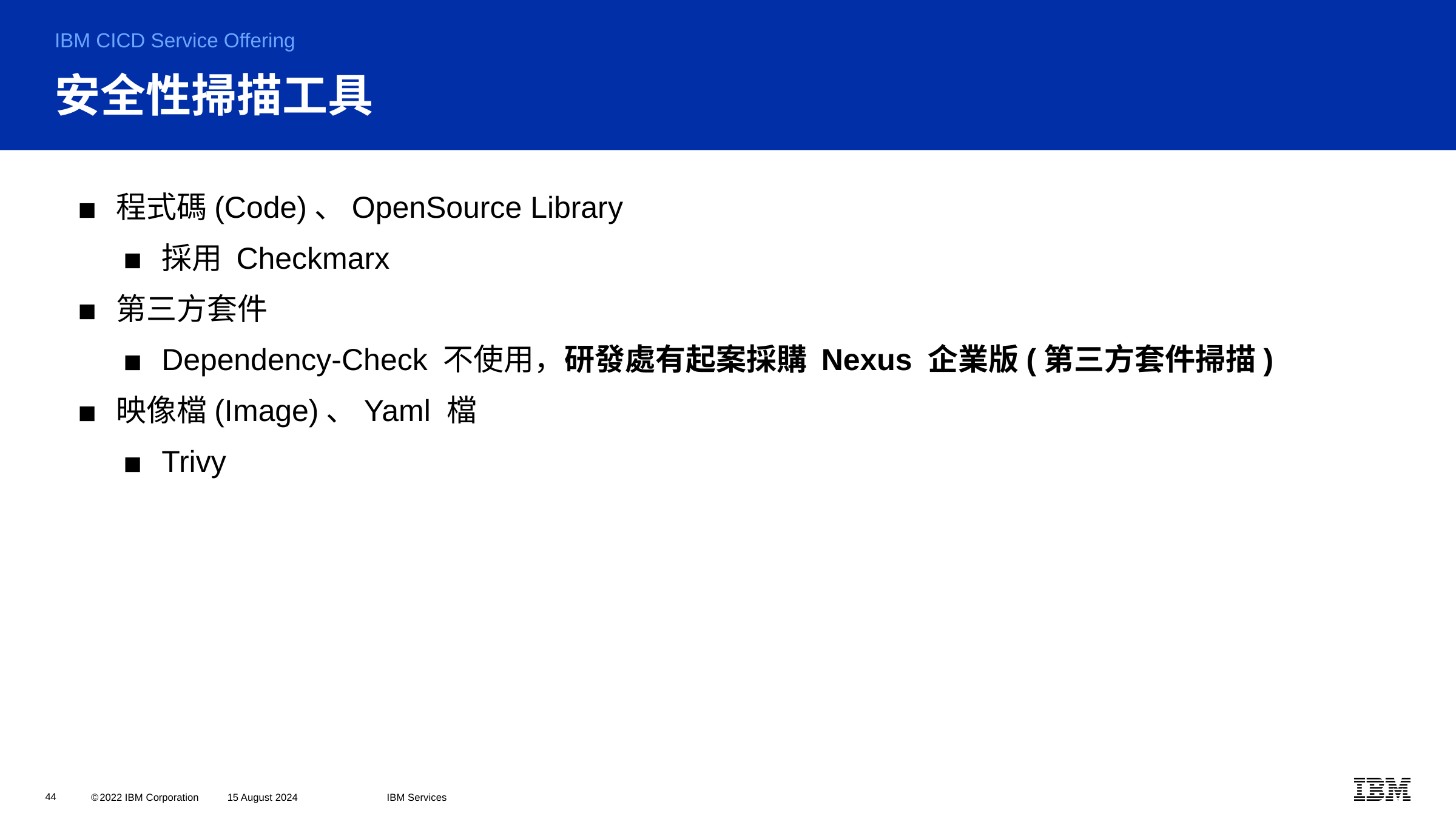

IBM CICD Service Offering
# 安全性掃描工具
程式碼(Code)、OpenSource Library
採用 Checkmarx
第三方套件
Dependency-Check 不使用，研發處有起案採購 Nexus 企業版(第三方套件掃描)
映像檔(Image)、Yaml 檔
Trivy